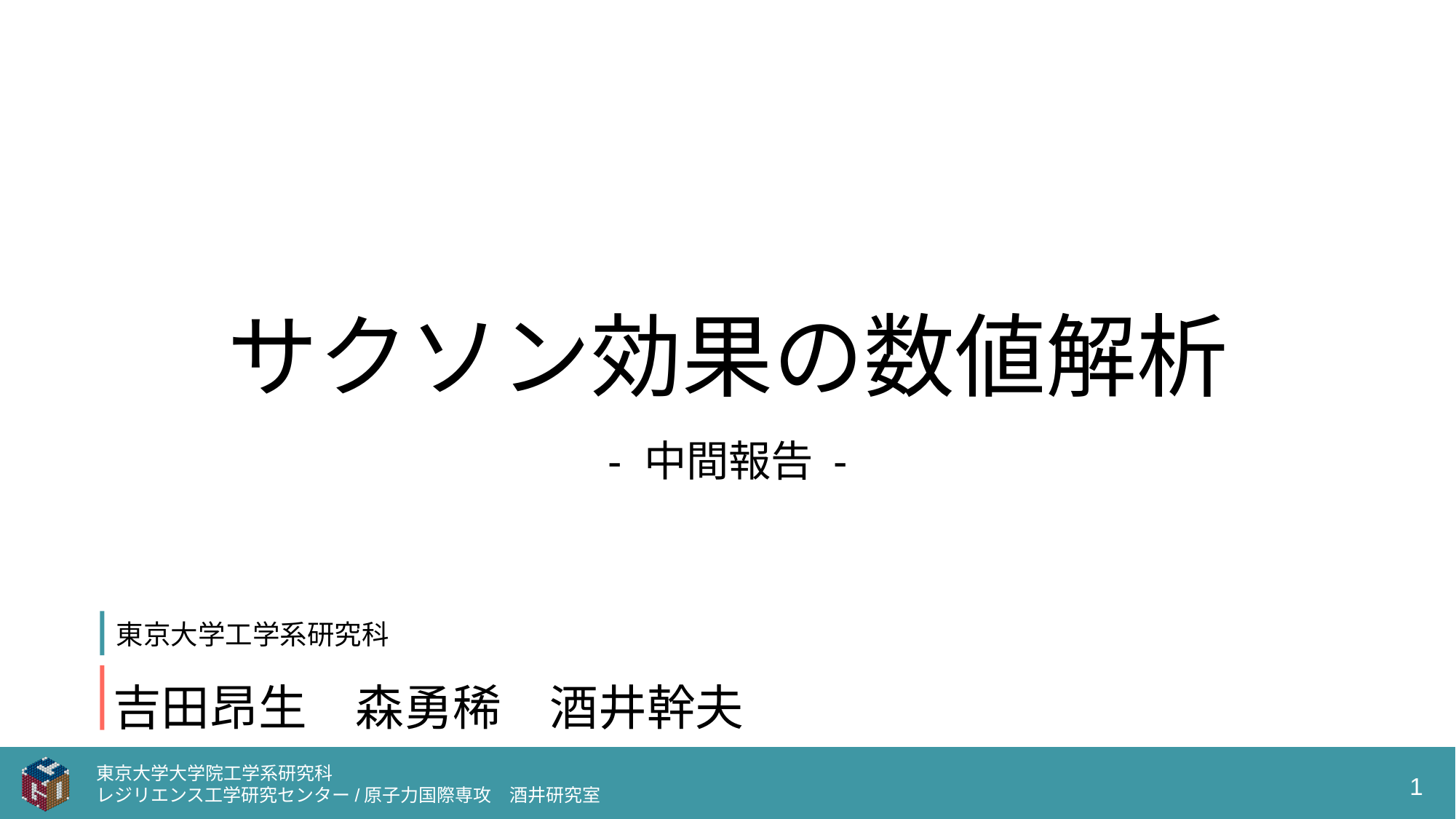

サクソン効果の数値解析
- 中間報告 -

東京大学工学系研究科

吉田昂生　森勇稀　酒井幹夫
東京大学大学院工学系研究科
レジリエンス工学研究センター/原子力国際専攻　酒井研究室
1